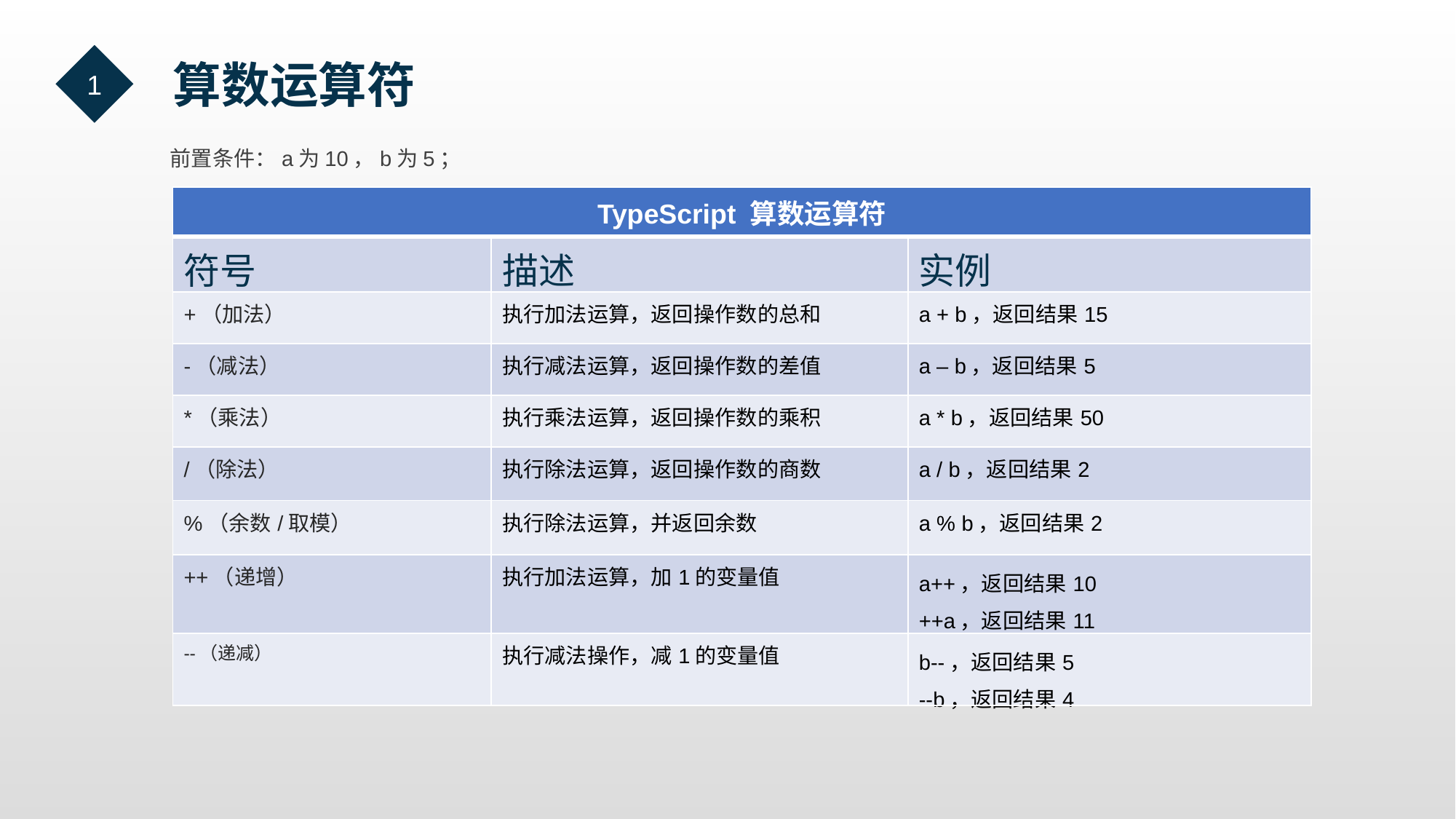

1
  算数运算符
前置条件：a为10，b为5；

| TypeScript 算数运算符 |  |  |
| --- | --- | --- |
| 符号 | 描述 | 实例 |
| +（加法） | 执行加法运算，返回操作数的总和 | a + b，返回结果15 |
| -（减法） | 执行减法运算，返回操作数的差值 | a – b，返回结果5 |
| \*（乘法） | 执行乘法运算，返回操作数的乘积 | a \* b，返回结果50 |
| /（除法） | 执行除法运算，返回操作数的商数 | a / b，返回结果2 |
| %（余数/取模） | 执行除法运算，并返回余数 | a % b，返回结果2 |
| ++（递增） | 执行加法运算，加1的变量值 | a++，返回结果10 ++a，返回结果11 |
| --（递减） | 执行减法操作，减1的变量值 | b--，返回结果5 --b，返回结果4 |